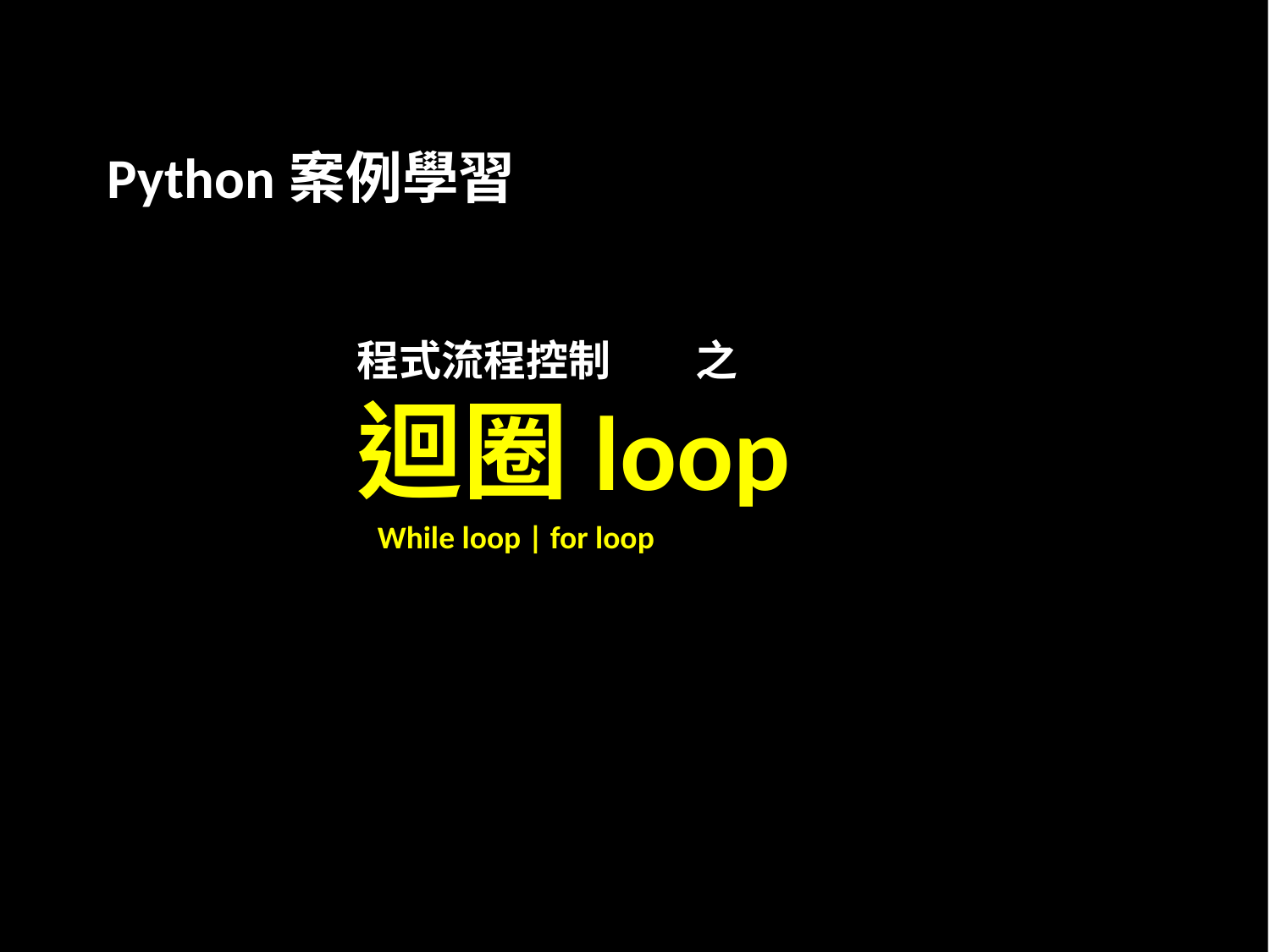

#
Python案例學習

程式流程控制　　之
迴圈loop
While loop | for loop